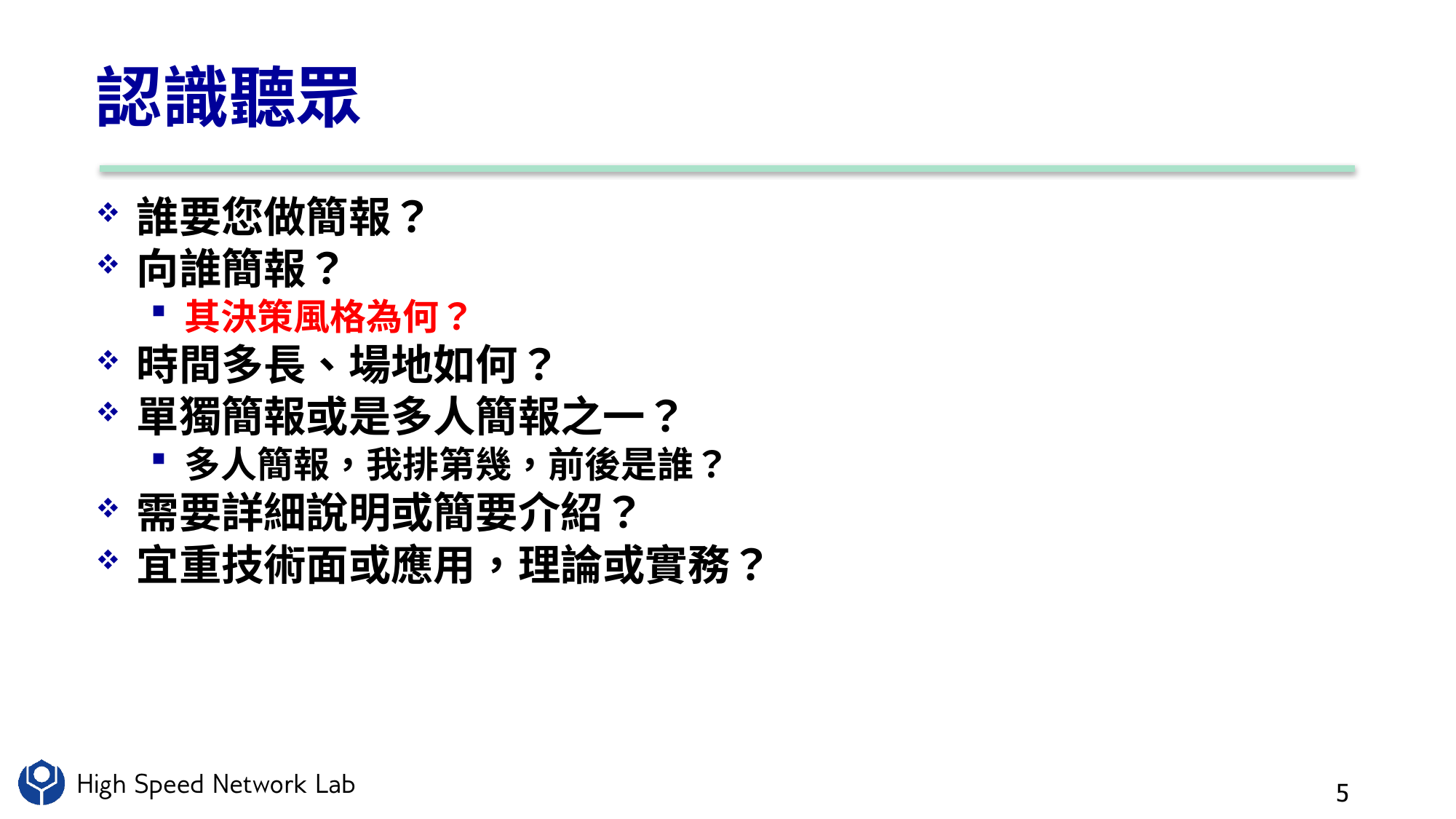

# 認識聽眾
誰要您做簡報？
向誰簡報？
其決策風格為何？
時間多長、場地如何？
單獨簡報或是多人簡報之一？
多人簡報，我排第幾，前後是誰？
需要詳細說明或簡要介紹？
宜重技術面或應用，理論或實務？
5